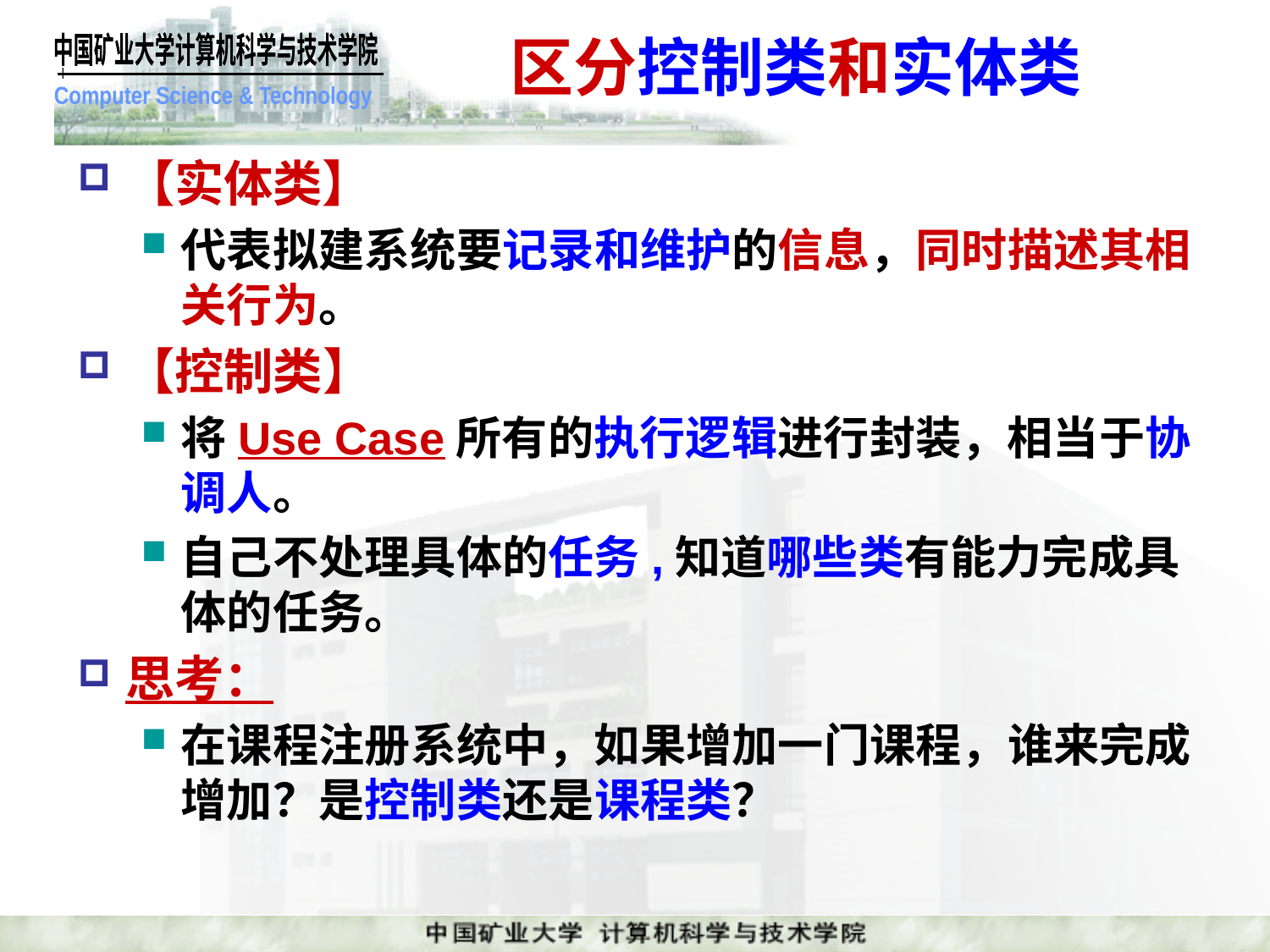

# 区分控制类和实体类
【实体类】
代表拟建系统要记录和维护的信息，同时描述其相关行为。
【控制类】
将Use Case所有的执行逻辑进行封装，相当于协调人。
自己不处理具体的任务,知道哪些类有能力完成具体的任务。
思考：
在课程注册系统中，如果增加一门课程，谁来完成增加？是控制类还是课程类？
157